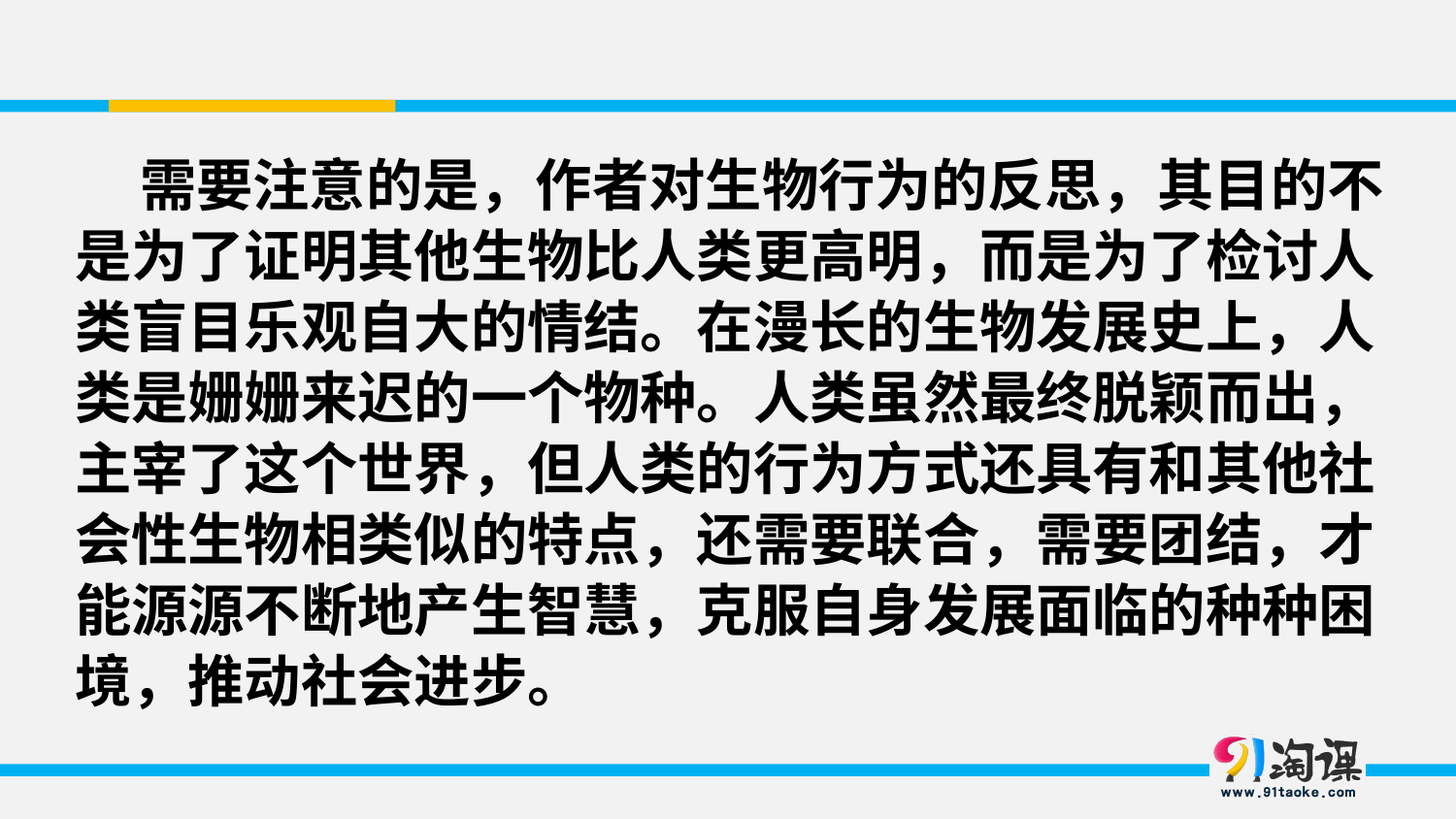

需要注意的是，作者对生物行为的反思，其目的不是为了证明其他生物比人类更高明，而是为了检讨人类盲目乐观自大的情结。在漫长的生物发展史上，人类是姗姗来迟的一个物种。人类虽然最终脱颖而出，主宰了这个世界，但人类的行为方式还具有和其他社会性生物相类似的特点，还需要联合，需要团结，才能源源不断地产生智慧，克服自身发展面临的种种困境，推动社会进步。